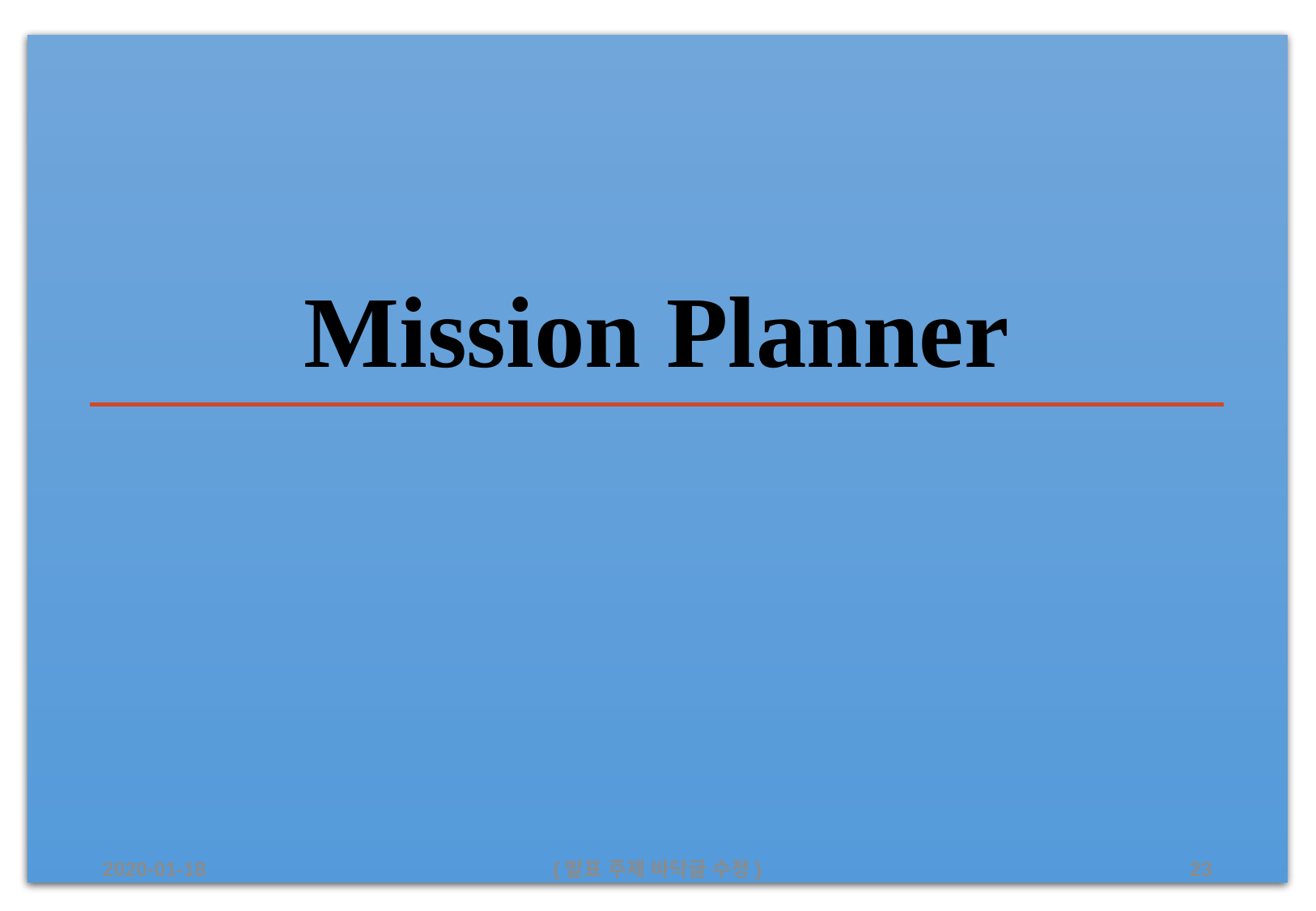

# Mission Planner

2020-01-18
{발표 주제 바닥글 수정}
23